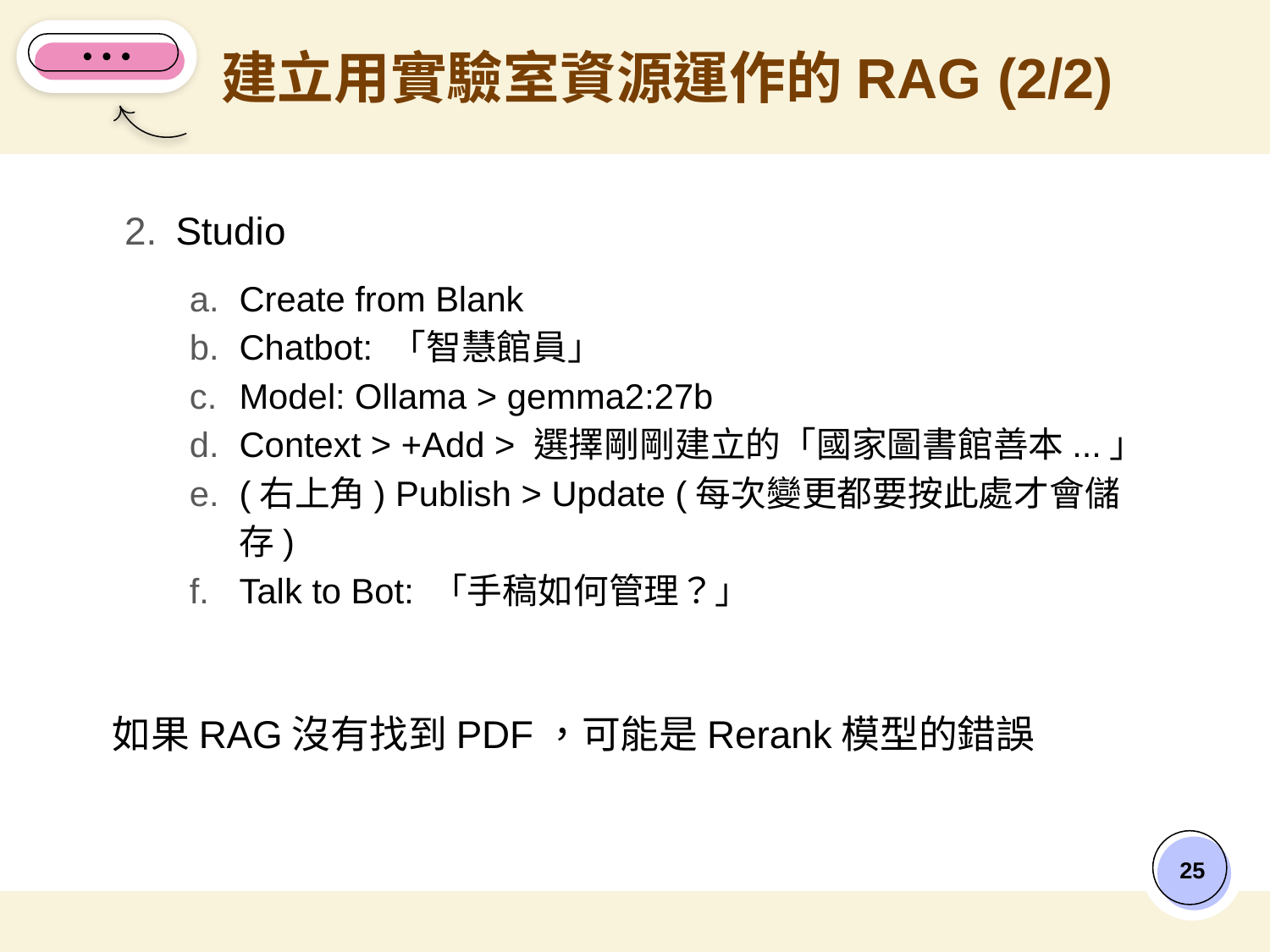

# 建立用實驗室資源運作的RAG (2/2)
Studio
Create from Blank
Chatbot: 「智慧館員」
Model: Ollama > gemma2:27b
Context > +Add > 選擇剛剛建立的「國家圖書館善本...」
(右上角) Publish > Update (每次變更都要按此處才會儲存)
Talk to Bot: 「手稿如何管理？」

如果RAG沒有找到PDF，可能是Rerank模型的錯誤
25